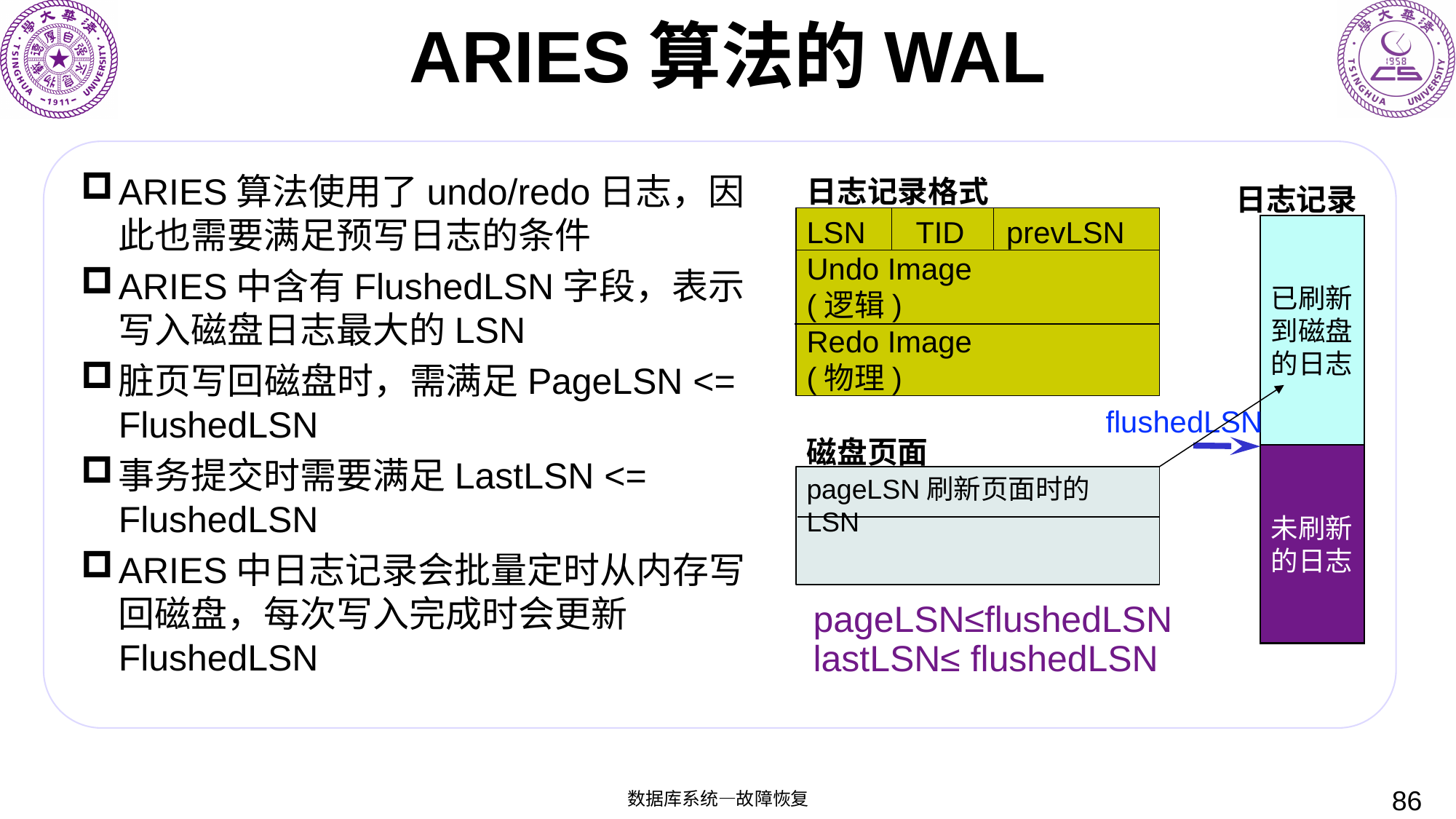

# ARIES算法的WAL

ARIES算法使用了undo/redo日志，因此也需要满足预写日志的条件
ARIES中含有FlushedLSN字段，表示写入磁盘日志最大的LSN
脏页写回磁盘时，需满足PageLSN <= FlushedLSN
事务提交时需要满足LastLSN <= FlushedLSN
ARIES中日志记录会批量定时从内存写回磁盘，每次写入完成时会更新FlushedLSN
日志记录格式
日志记录
LSN	TID     prevLSN
Undo Image
(逻辑)
Redo Image
(物理)
已刷新
到磁盘
的日志
flushedLSN
磁盘页面
未刷新
的日志

pageLSN刷新页面时的LSN
pageLSN≤flushedLSN
lastLSN≤ flushedLSN

86
数据库系统—故障恢复